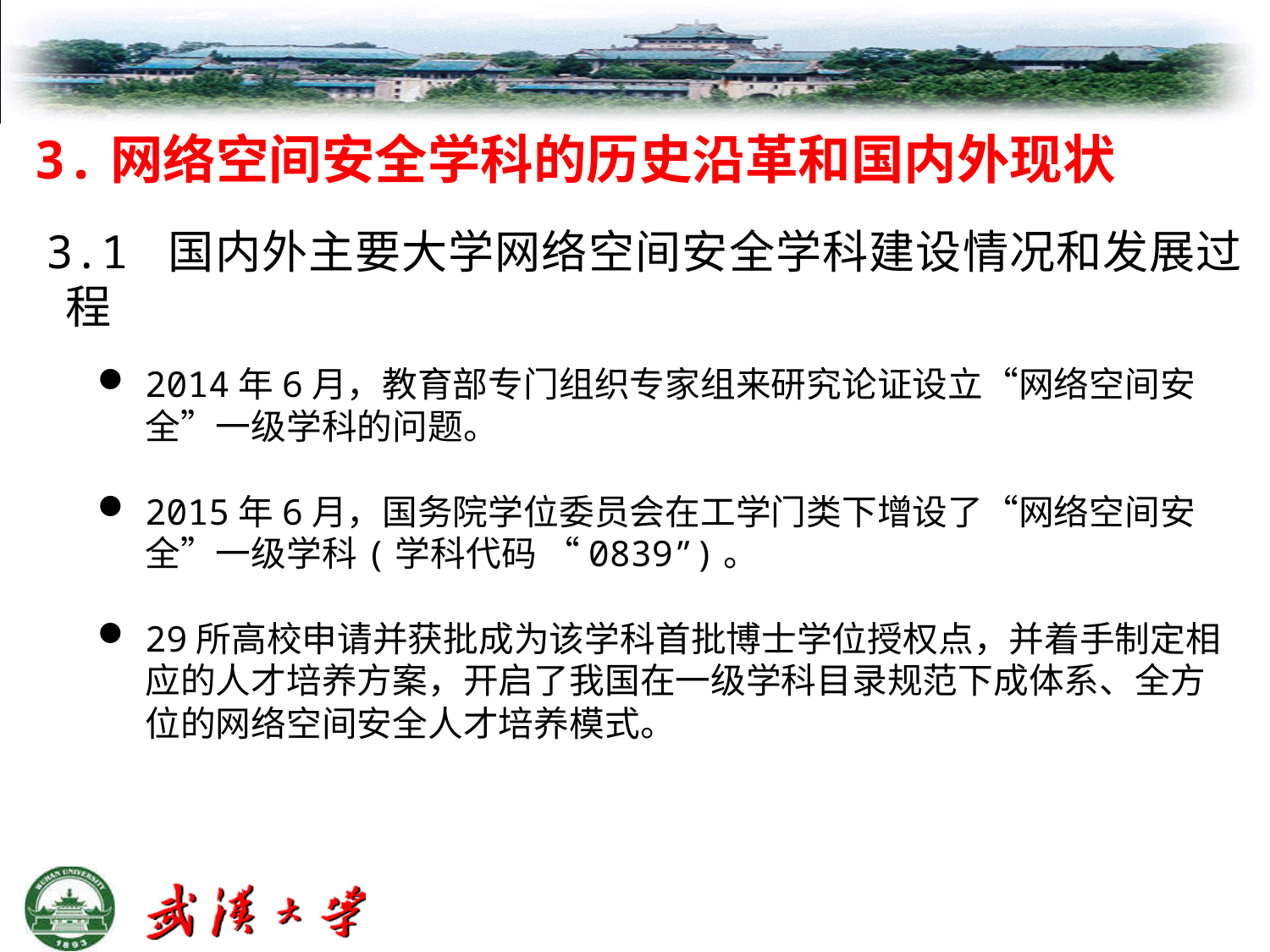

# 3.网络空间安全学科的历史沿革和国内外现状
 3.1 国内外主要大学网络空间安全学科建设情况和发展过程

2014年6月，教育部专门组织专家组来研究论证设立“网络空间安全”一级学科的问题。

2015年6月，国务院学位委员会在工学门类下增设了“网络空间安全”一级学科(学科代码 “0839”)。

29所高校申请并获批成为该学科首批博士学位授权点，并着手制定相应的人才培养方案，开启了我国在一级学科目录规范下成体系、全方位的网络空间安全人才培养模式。